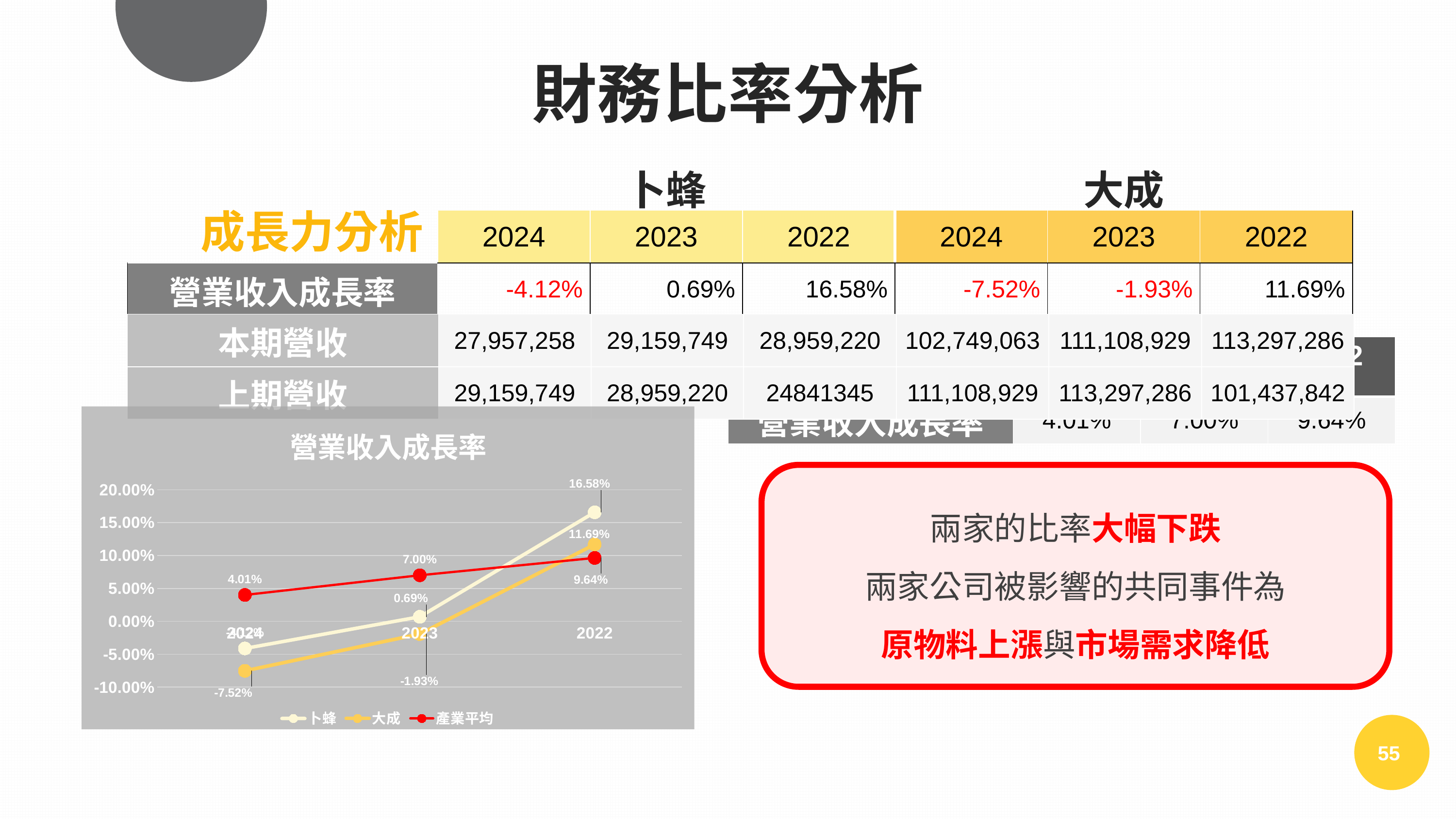

財務比率分析
|  | 卜蜂 |  |  | 大成 |  |  |
| --- | --- | --- | --- | --- | --- | --- |
|  | 2024 | 2023 | 2022 | 2024 | 2023 | 2022 |
| 營業收入成長率 | -4.12% | 0.69% | 16.58% | -7.52% | -1.93% | 11.69% |
成長力分析
| 本期營收 | 27,957,258 | 29,159,749 | 28,959,220 | 102,749,063 | 111,108,929 | 113,297,286 |
| --- | --- | --- | --- | --- | --- | --- |
| 上期營收 | 29,159,749 | 28,959,220 | 24841345 | 111,108,929 | 113,297,286 | 101,437,842 |
| 產業平均 | 2024 | 2023 | 2022 |
| --- | --- | --- | --- |
| 營業收入成長率 | 4.01% | 7.00% | 9.64% |

### Chart: 營業收入成長率

| Category | 卜蜂 | 大成 | 產業平均 |
|---|---|---|---|
| 2024 | -0.0412 | -0.0752 | 0.0401 |
| 2023 | 0.0069 | -0.0193 | 0.07 |
| 2022 | 0.1658 | 0.1169 | 0.0964 |
兩家的比率大幅下跌
兩家公司被影響的共同事件為
原物料上漲與市場需求降低

55